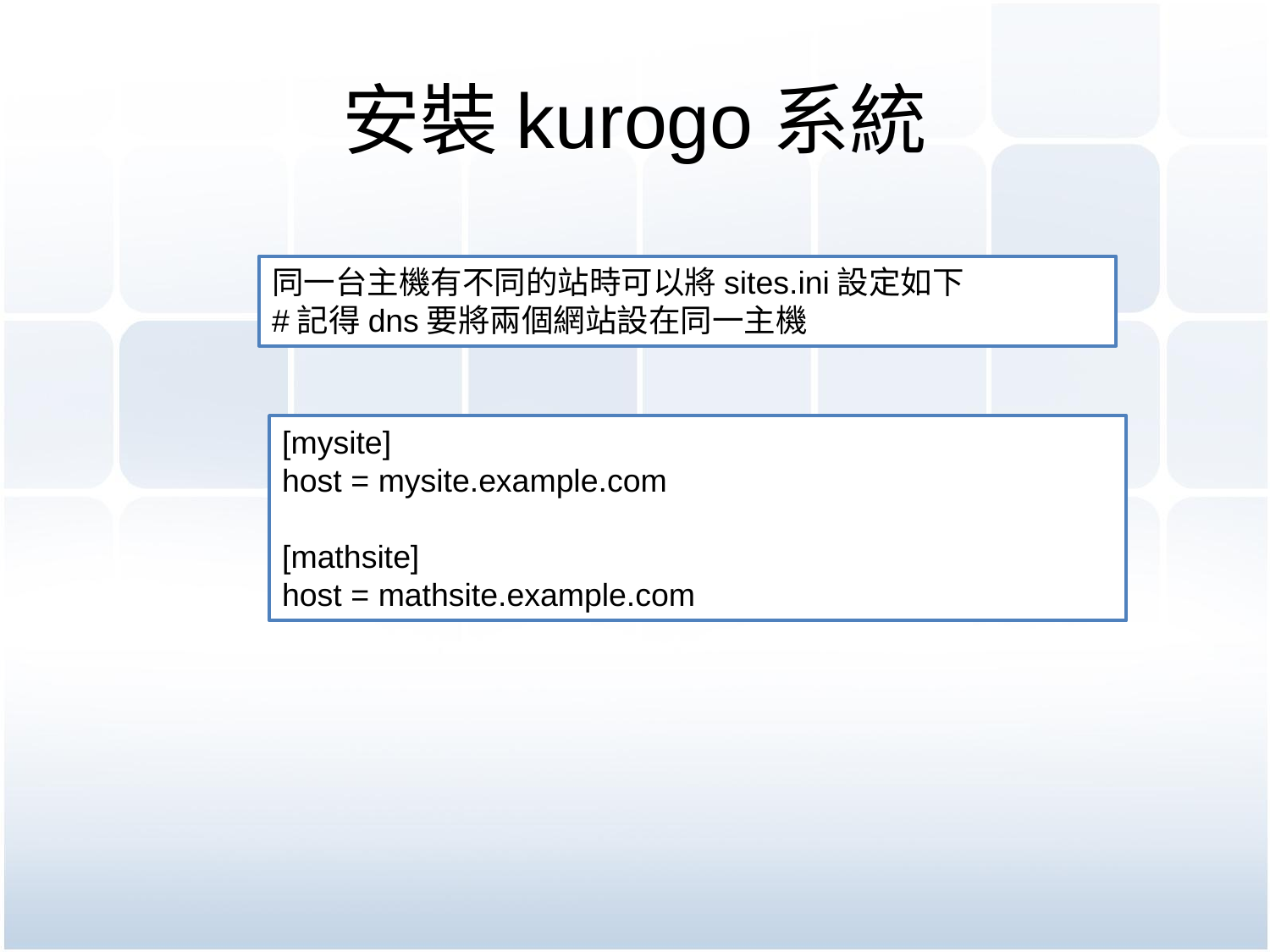

# 安裝kurogo系統
同一台主機有不同的站時可以將sites.ini設定如下
#記得dns要將兩個網站設在同一主機
[mysite]
host = mysite.example.com

[mathsite]
host = mathsite.example.com